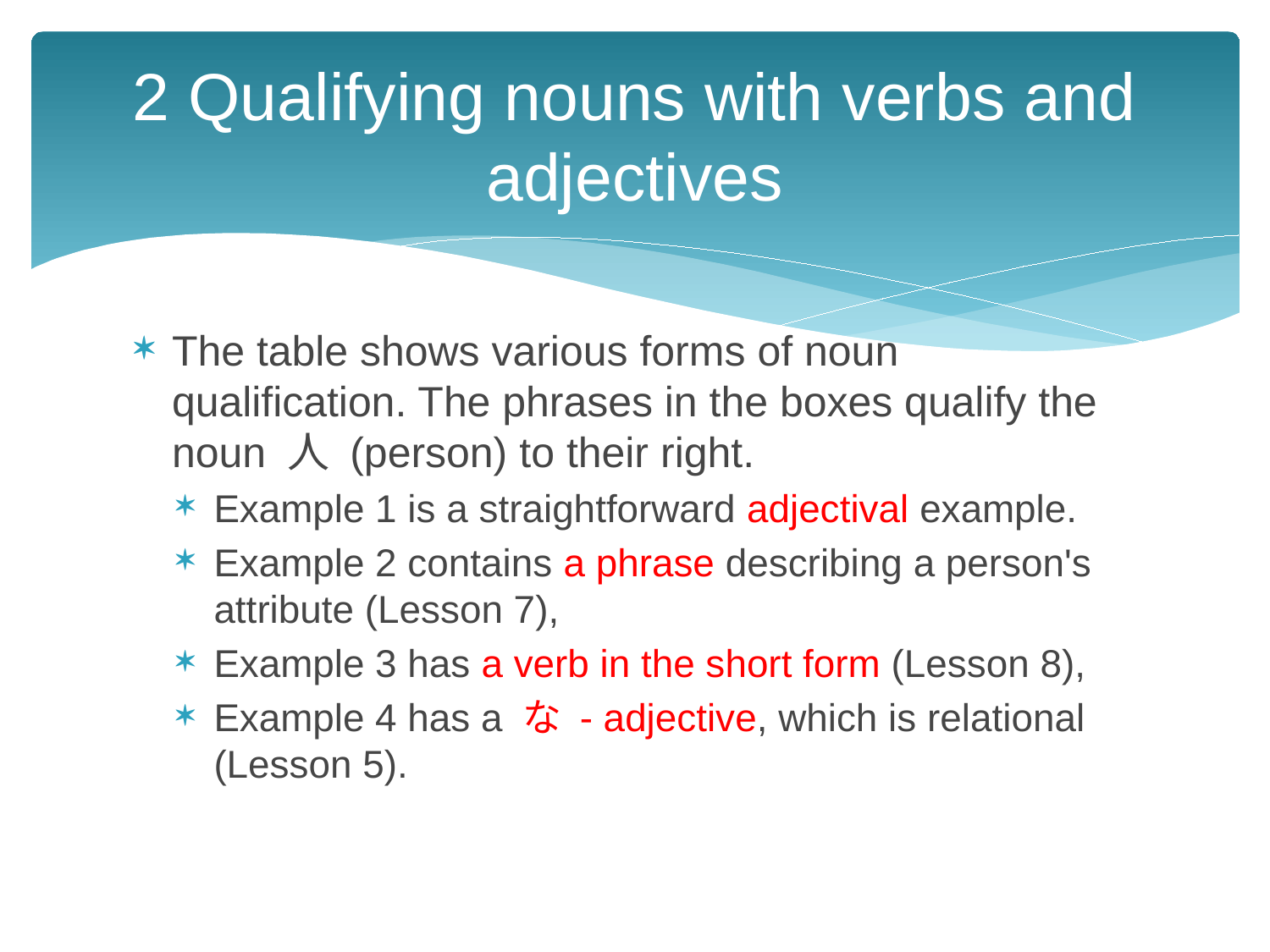

# 2 Qualifying nouns with verbs and adjectives
The table shows various forms of noun qualification. The phrases in the boxes qualify the noun 人 (person) to their right.
Example 1 is a straightforward adjectival example.
Example 2 contains a phrase describing a person's attribute (Lesson 7),
Example 3 has a verb in the short form (Lesson 8),
Example 4 has a な - adjective, which is relational (Lesson 5).